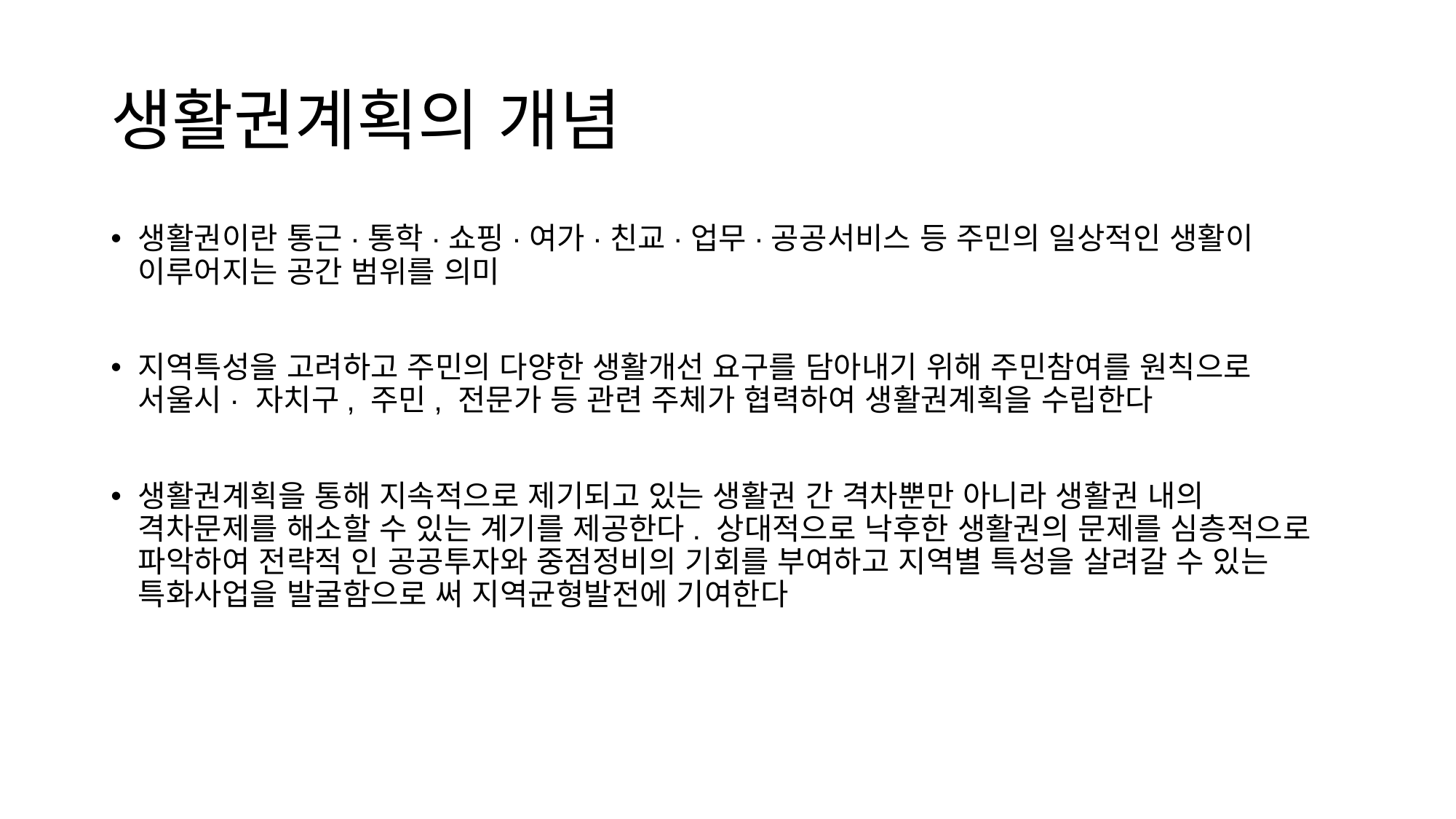

# 생활권계획의 개념
생활권이란 통근·통학·쇼핑·여가·친교·업무·공공서비스 등 주민의 일상적인 생활이 이루어지는 공간 범위를 의미

지역특성을 고려하고 주민의 다양한 생활개선 요구를 담아내기 위해 주민참여를 원칙으로 서울시· 자치구, 주민, 전문가 등 관련 주체가 협력하여 생활권계획을 수립한다

생활권계획을 통해 지속적으로 제기되고 있는 생활권 간 격차뿐만 아니라 생활권 내의 격차문제를 해소할 수 있는 계기를 제공한다. 상대적으로 낙후한 생활권의 문제를 심층적으로 파악하여 전략적 인 공공투자와 중점정비의 기회를 부여하고 지역별 특성을 살려갈 수 있는 특화사업을 발굴함으로 써 지역균형발전에 기여한다